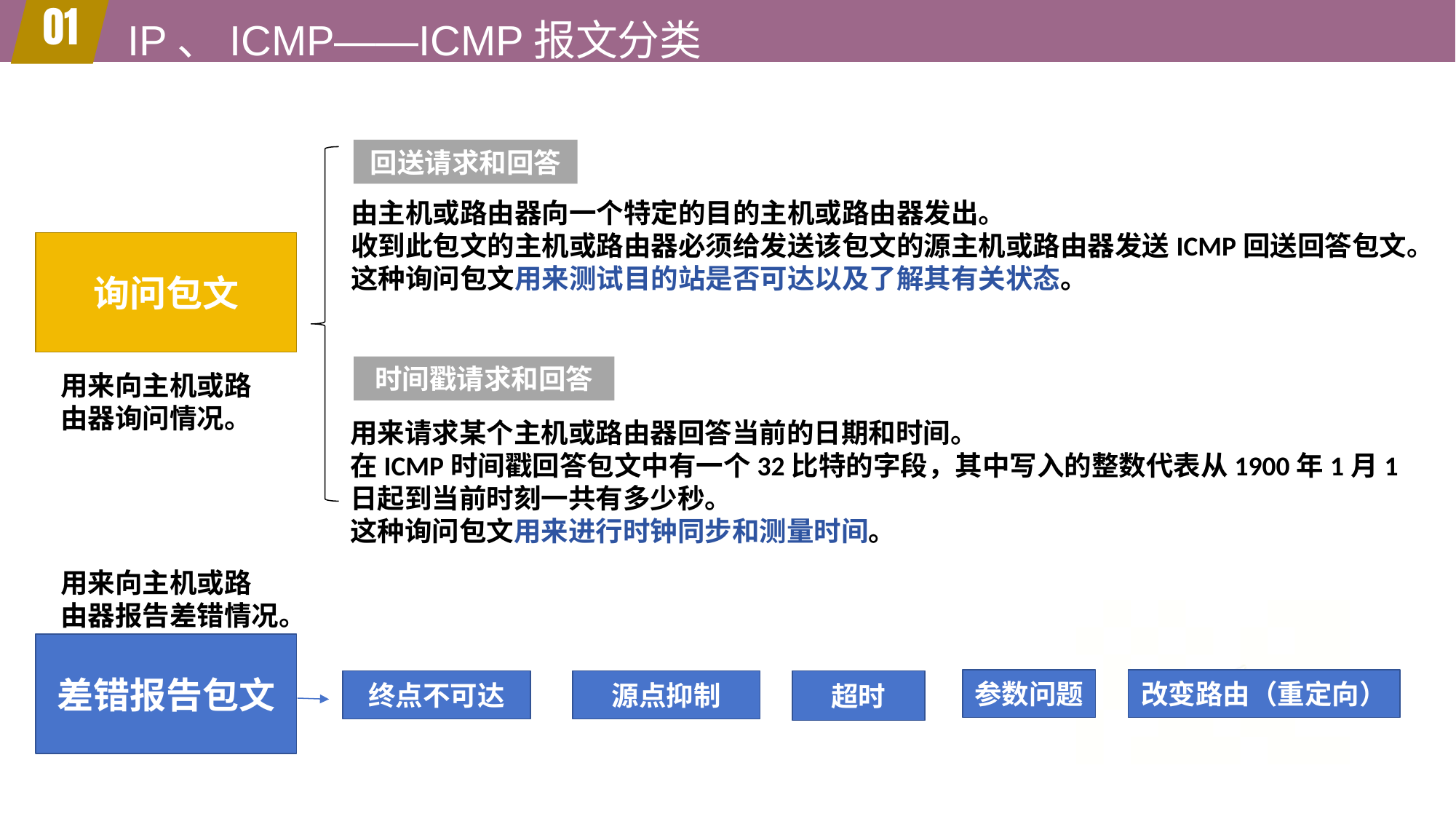

01

          IP、ICMP——ICMP报文分类

回送请求和回答

由主机或路由器向一个特定的目的主机或路由器发出。
收到此包文的主机或路由器必须给发送该包文的源主机或路由器发送ICMP回送回答包文。
这种询问包文用来测试目的站是否可达以及了解其有关状态。
询问包文
时间戳请求和回答
用来向主机或路
由器询问情况。
用来请求某个主机或路由器回答当前的日期和时间。
在ICMP时间戳回答包文中有一个32比特的字段，其中写入的整数代表从1900年1月1日起到当前时刻一共有多少秒。
这种询问包文用来进行时钟同步和测量时间。
用来向主机或路
由器报告差错情况。
差错报告包文
参数问题
改变路由（重定向）
源点抑制
超时
终点不可达